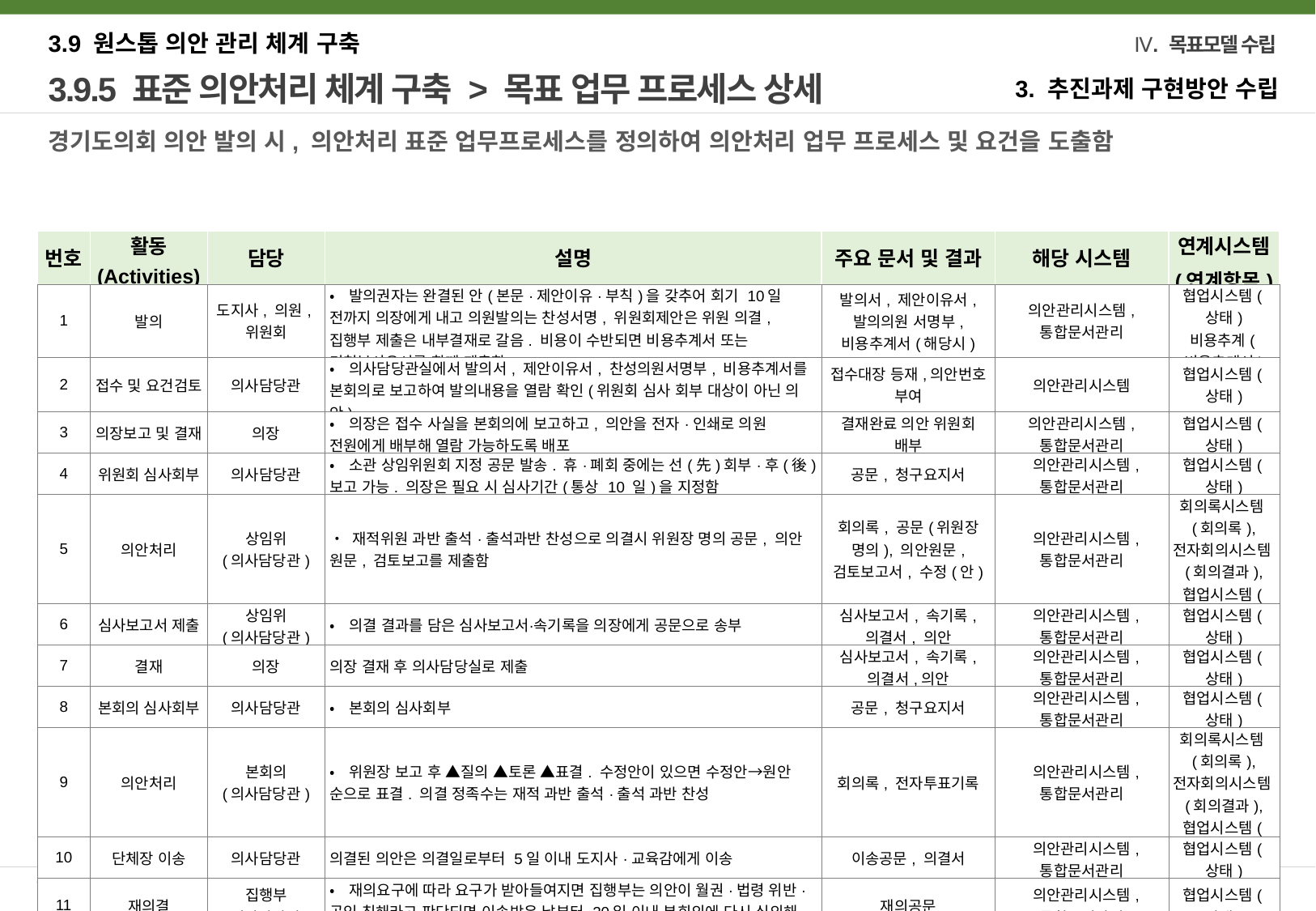

3.9 원스톱 의안 관리 체계 구축
# 3.9.5 표준 의안처리 체계 구축 > 목표 업무 프로세스 상세
3. 추진과제 구현방안 수립
경기도의회 의안 발의 시, 의안처리 표준 업무프로세스를 정의하여 의안처리 업무 프로세스 및 요건을 도출함
| 번호 | 활동 (Activities) | 담당 | 설명 | 주요 문서 및 결과 | 해당 시스템 | 연계시스템 (연계항목) |
| --- | --- | --- | --- | --- | --- | --- |
| 1 | 발의 | 도지사, 의원, 위원회 | •발의권자는 완결된 안(본문·제안이유·부칙)을 갖추어 회기 10일 전까지 의장에게 내고 의원발의는 찬성서명, 위원회제안은 위원 의결, 집행부 제출은 내부결재로 갈음. 비용이 수반되면 비용추계서 또는 미첨부사유서를 함께 제출함 | 발의서, 제안이유서, 발의의원 서명부, 비용추계서(해당시) | 의안관리시스템, 통합문서관리 | 협업시스템(상태) 비용추계(비용추계서) |
| 2 | 접수 및 요건검토 | 의사담당관 | •의사담당관실에서 발의서, 제안이유서, 찬성의원서명부, 비용추계서를 본회의로 보고하여 발의내용을 열람 확인(위원회 심사 회부 대상이 아닌 의안) | 접수대장 등재,의안번호 부여 | 의안관리시스템 | 협업시스템(상태) |
| 3 | 의장보고 및 결재 | 의장 | •의장은 접수 사실을 본회의에 보고하고, 의안을 전자·인쇄로 의원 전원에게 배부해 열람 가능하도록 배포 | 결재완료 의안 위원회 배부 | 의안관리시스템, 통합문서관리 | 협업시스템(상태) |
| 4 | 위원회 심사회부 | 의사담당관 | •소관 상임위원회 지정 공문 발송. 휴·폐회 중에는 선(先)회부·후(後)보고 가능. 의장은 필요 시 심사기간(통상 10 일)을 지정함 | 공문, 청구요지서 | 의안관리시스템, 통합문서관리 | 협업시스템(상태) |
| 5 | 의안처리 | 상임위 (의사담당관) | • 재적위원 과반 출석·출석과반 찬성으로 의결시 위원장 명의 공문, 의안 원문, 검토보고를 제출함 | 회의록, 공문(위원장 명의), 의안원문, 검토보고서, 수정(안) | 의안관리시스템, 통합문서관리 | 회의록시스템(회의록), 전자회의시스템(회의결과), 협업시스템(상태) |
| 6 | 심사보고서 제출 | 상임위 (의사담당관) | •의결 결과를 담은 심사보고서∙속기록을 의장에게 공문으로 송부 | 심사보고서, 속기록, 의결서, 의안 | 의안관리시스템, 통합문서관리 | 협업시스템(상태) |
| 7 | 결재 | 의장 | 의장 결재 후 의사담당실로 제출 | 심사보고서, 속기록, 의결서,의안 | 의안관리시스템, 통합문서관리 | 협업시스템(상태) |
| 8 | 본회의 심사회부 | 의사담당관 | •본회의 심사회부 | 공문, 청구요지서 | 의안관리시스템, 통합문서관리 | 협업시스템(상태) |
| 9 | 의안처리 | 본회의 (의사담당관) | •위원장 보고 후 ▲질의 ▲토론 ▲표결. 수정안이 있으면 수정안→원안 순으로 표결. 의결 정족수는 재적 과반 출석·출석 과반 찬성 | 회의록, 전자투표기록 | 의안관리시스템, 통합문서관리 | 회의록시스템(회의록), 전자회의시스템(회의결과), 협업시스템(상태) |
| 10 | 단체장 이송 | 의사담당관 | 의결된 의안은 의결일로부터 5일 이내 도지사·교육감에게 이송 | 이송공문, 의결서 | 의안관리시스템, 통합문서관리 | 협업시스템(상태) |
| 11 | 재의결 | 집행부 (의사담당관) | •재의요구에 따라 요구가 받아들여지면 집행부는 의안이 월권·법령 위반·공익 침해라고 판단되면 이송받은 날부터 20일 이내 본회의에 다시 심의해 달라고 요청 | 재의공문 | 의안관리시스템, 통합문서관리 | 협업시스템(상태) |